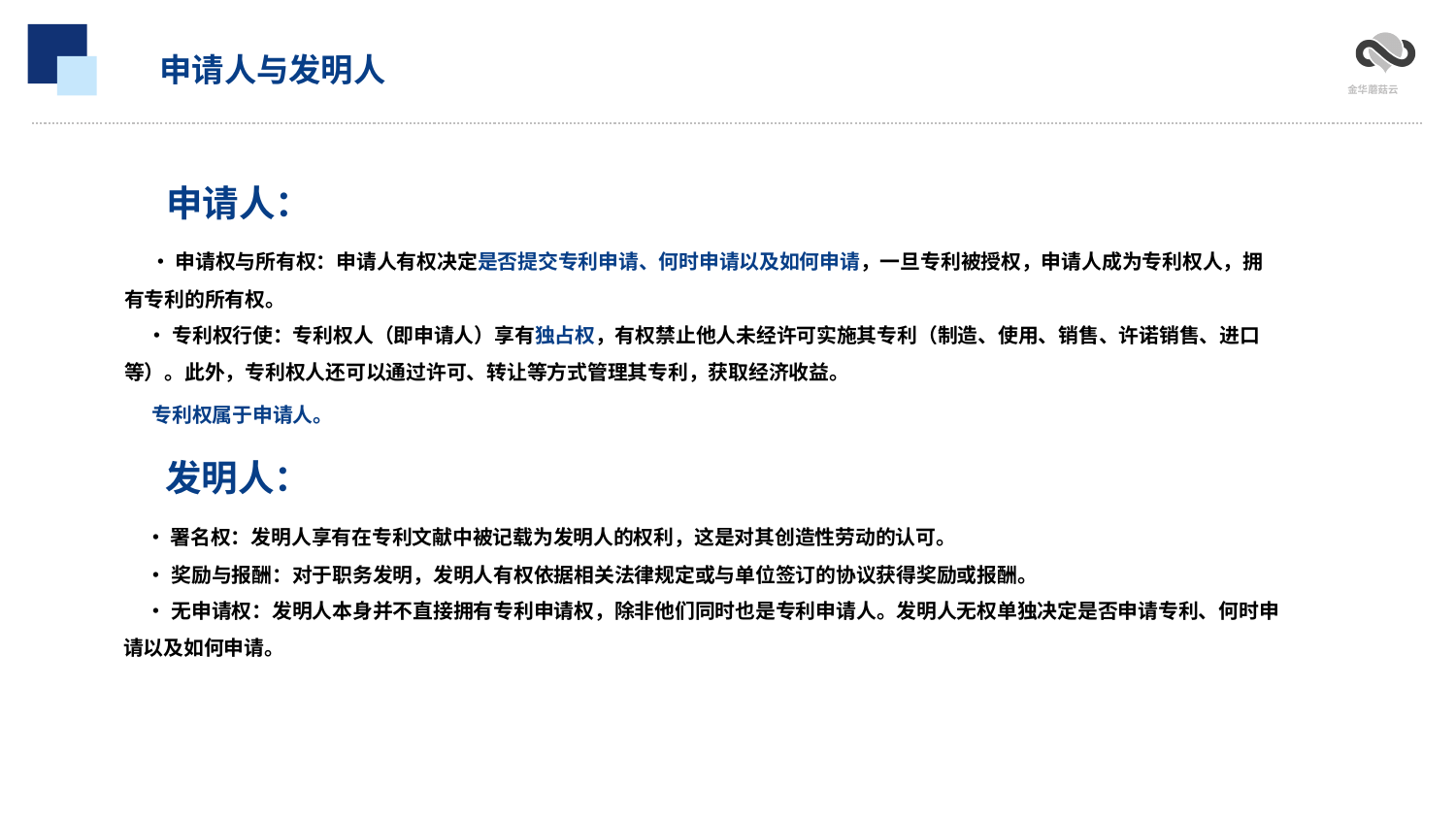

申请人与发明人
    申请人：
    •申请权与所有权：申请人有权决定是否提交专利申请、何时申请以及如何申请，一旦专利被授权，申请人成为专利权人，拥有专利的所有权。
     •专利权行使：专利权人（即申请人）享有独占权，有权禁止他人未经许可实施其专利（制造、使用、销售、许诺销售、进口等）。此外，专利权人还可以通过许可、转让等方式管理其专利，获取经济收益。
    专利权属于申请人。
    发明人：
    •署名权：发明人享有在专利文献中被记载为发明人的权利，这是对其创造性劳动的认可。
     •奖励与报酬：对于职务发明，发明人有权依据相关法律规定或与单位签订的协议获得奖励或报酬。
     •无申请权：发明人本身并不直接拥有专利申请权，除非他们同时也是专利申请人。发明人无权单独决定是否申请专利、何时申请以及如何申请。